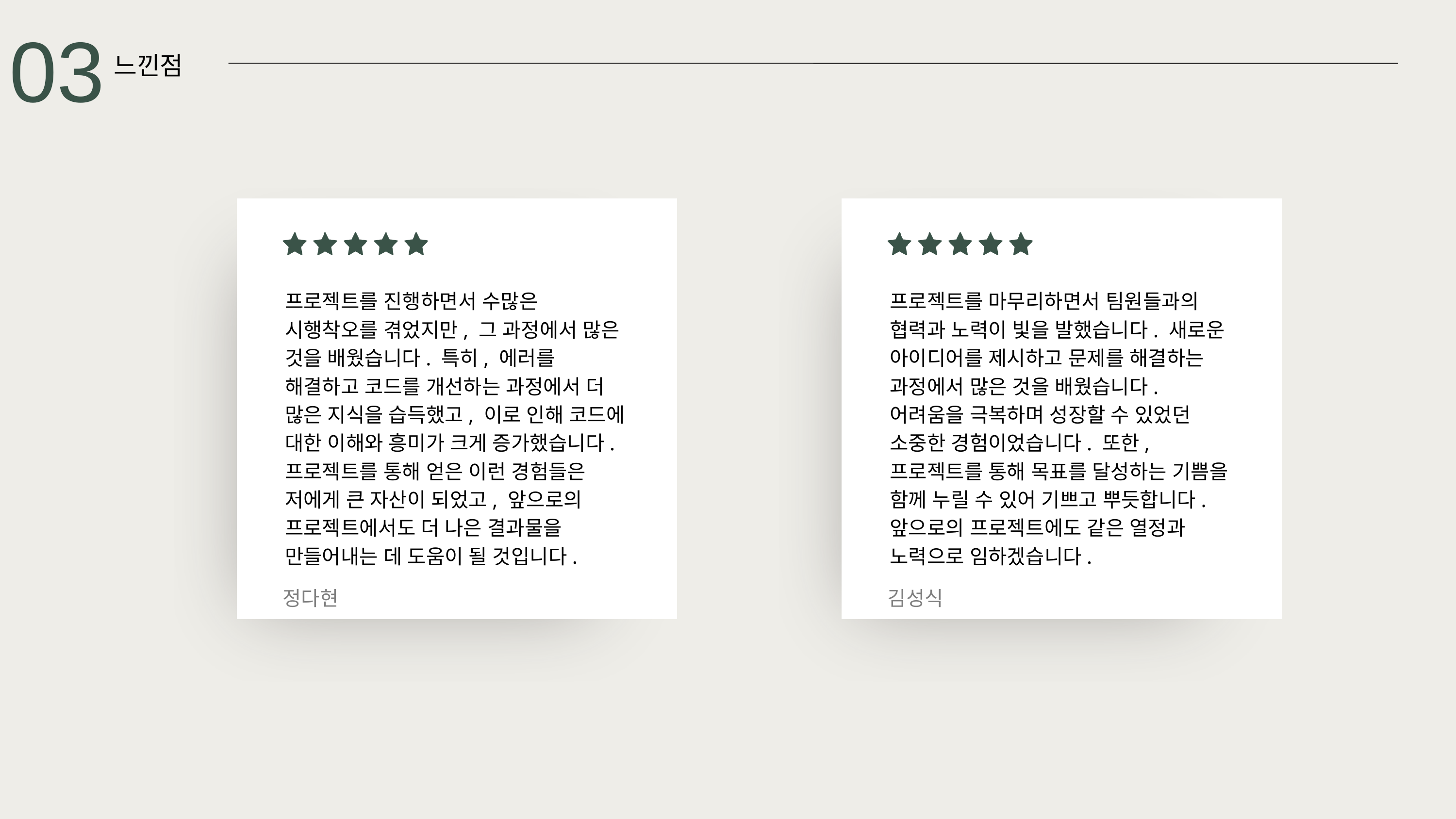

03
느낀점

프로젝트를 진행하면서 수많은 시행착오를 겪었지만, 그 과정에서 많은 것을 배웠습니다. 특히, 에러를 해결하고 코드를 개선하는 과정에서 더 많은 지식을 습득했고, 이로 인해 코드에 대한 이해와 흥미가 크게 증가했습니다. 프로젝트를 통해 얻은 이런 경험들은 저에게 큰 자산이 되었고, 앞으로의 프로젝트에서도 더 나은 결과물을 만들어내는 데 도움이 될 것입니다.
프로젝트를 마무리하면서 팀원들과의 협력과 노력이 빛을 발했습니다. 새로운 아이디어를 제시하고 문제를 해결하는 과정에서 많은 것을 배웠습니다. 어려움을 극복하며 성장할 수 있었던 소중한 경험이었습니다. 또한, 프로젝트를 통해 목표를 달성하는 기쁨을 함께 누릴 수 있어 기쁘고 뿌듯합니다. 앞으로의 프로젝트에도 같은 열정과 노력으로 임하겠습니다.
정다현
김성식